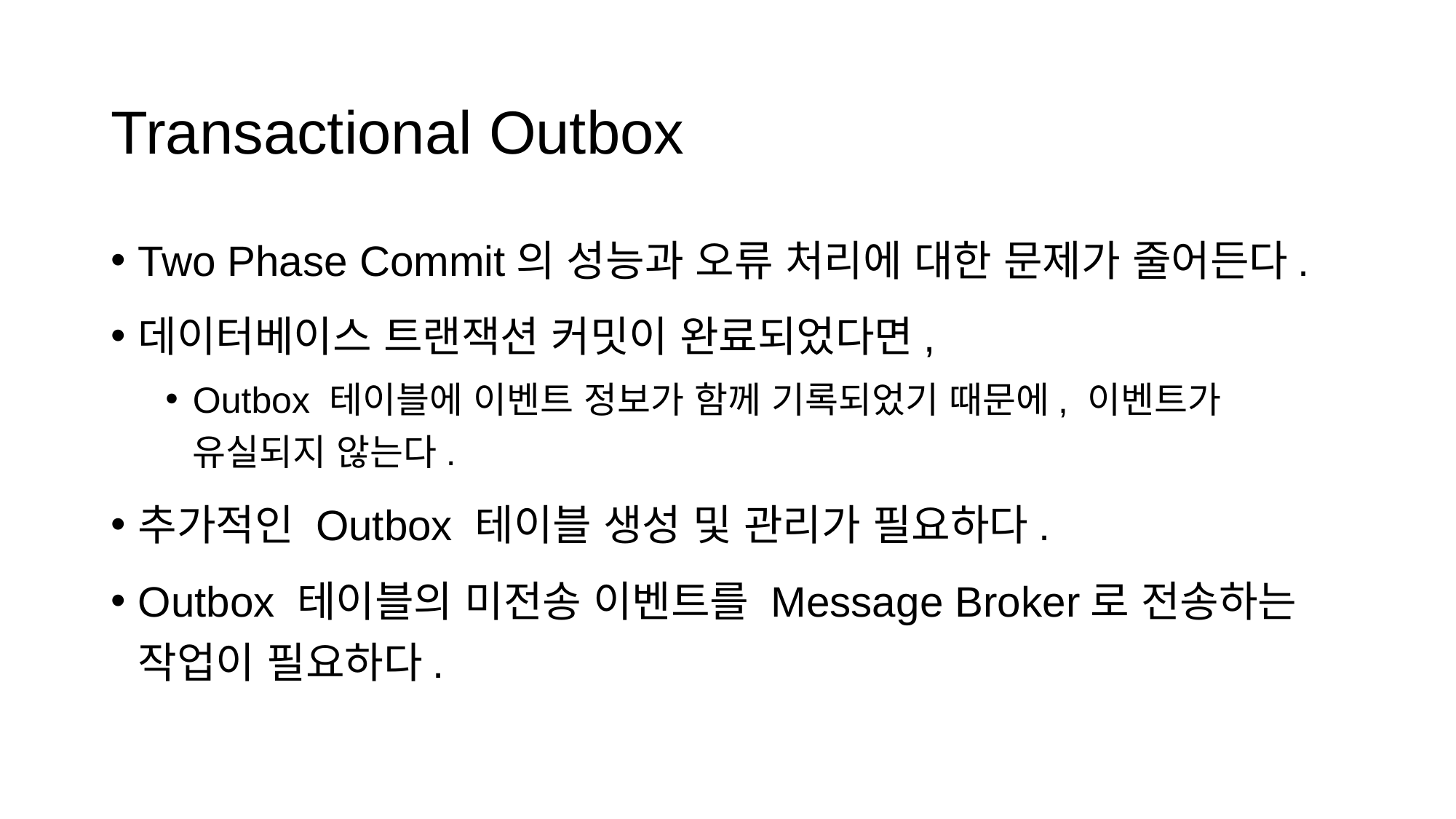

# Transactional Outbox
Two Phase Commit의 성능과 오류 처리에 대한 문제가 줄어든다.
데이터베이스 트랜잭션 커밋이 완료되었다면,
Outbox 테이블에 이벤트 정보가 함께 기록되었기 때문에, 이벤트가 유실되지 않는다.
추가적인 Outbox 테이블 생성 및 관리가 필요하다.
Outbox 테이블의 미전송 이벤트를 Message Broker로 전송하는 작업이 필요하다.